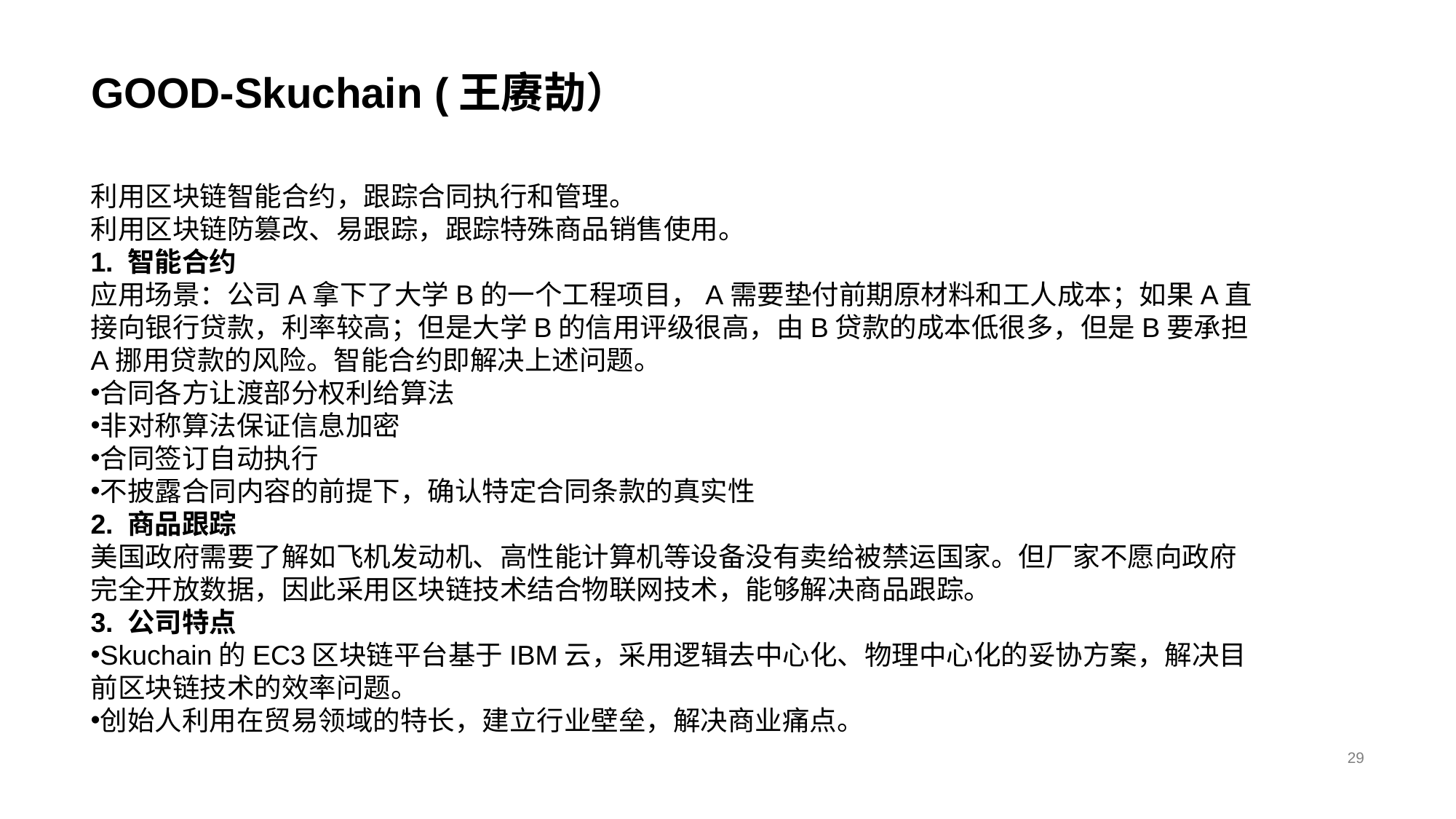

# GOOD-Skuchain (王赓劼）
利用区块链智能合约，跟踪合同执行和管理。
利用区块链防篡改、易跟踪，跟踪特殊商品销售使用。
1. 智能合约
应用场景：公司A拿下了大学B的一个工程项目，A需要垫付前期原材料和工人成本；如果A直接向银行贷款，利率较高；但是大学B的信用评级很高，由B贷款的成本低很多，但是B要承担A挪用贷款的风险。智能合约即解决上述问题。
合同各方让渡部分权利给算法
非对称算法保证信息加密
合同签订自动执行
不披露合同内容的前提下，确认特定合同条款的真实性
2. 商品跟踪
美国政府需要了解如飞机发动机、高性能计算机等设备没有卖给被禁运国家。但厂家不愿向政府完全开放数据，因此采用区块链技术结合物联网技术，能够解决商品跟踪。
3. 公司特点
Skuchain的EC3区块链平台基于IBM云，采用逻辑去中心化、物理中心化的妥协方案，解决目前区块链技术的效率问题。
创始人利用在贸易领域的特长，建立行业壁垒，解决商业痛点。
29